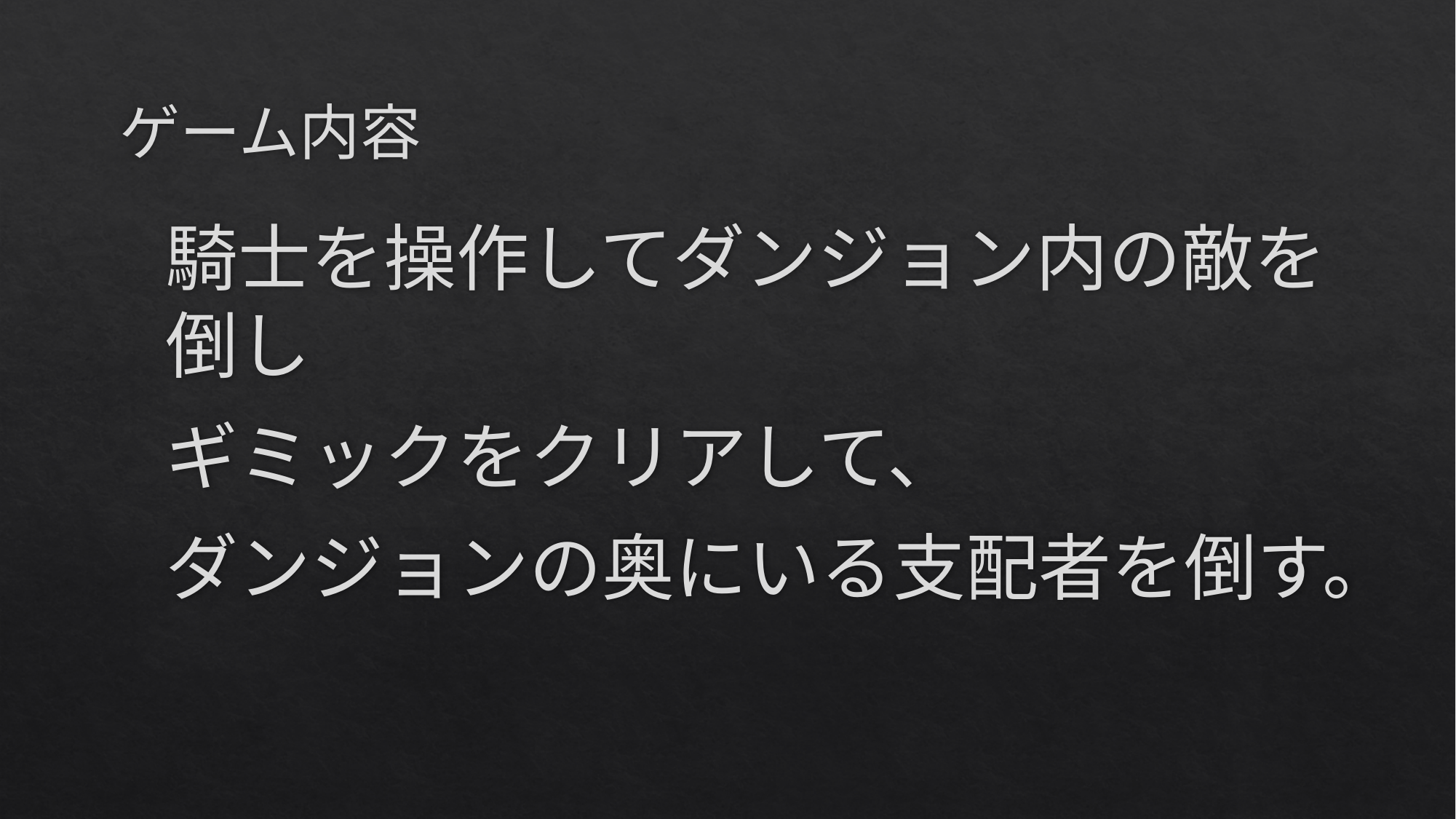

# ゲーム内容
騎士を操作してダンジョン内の敵を倒し
ギミックをクリアして、
ダンジョンの奥にいる支配者を倒す。